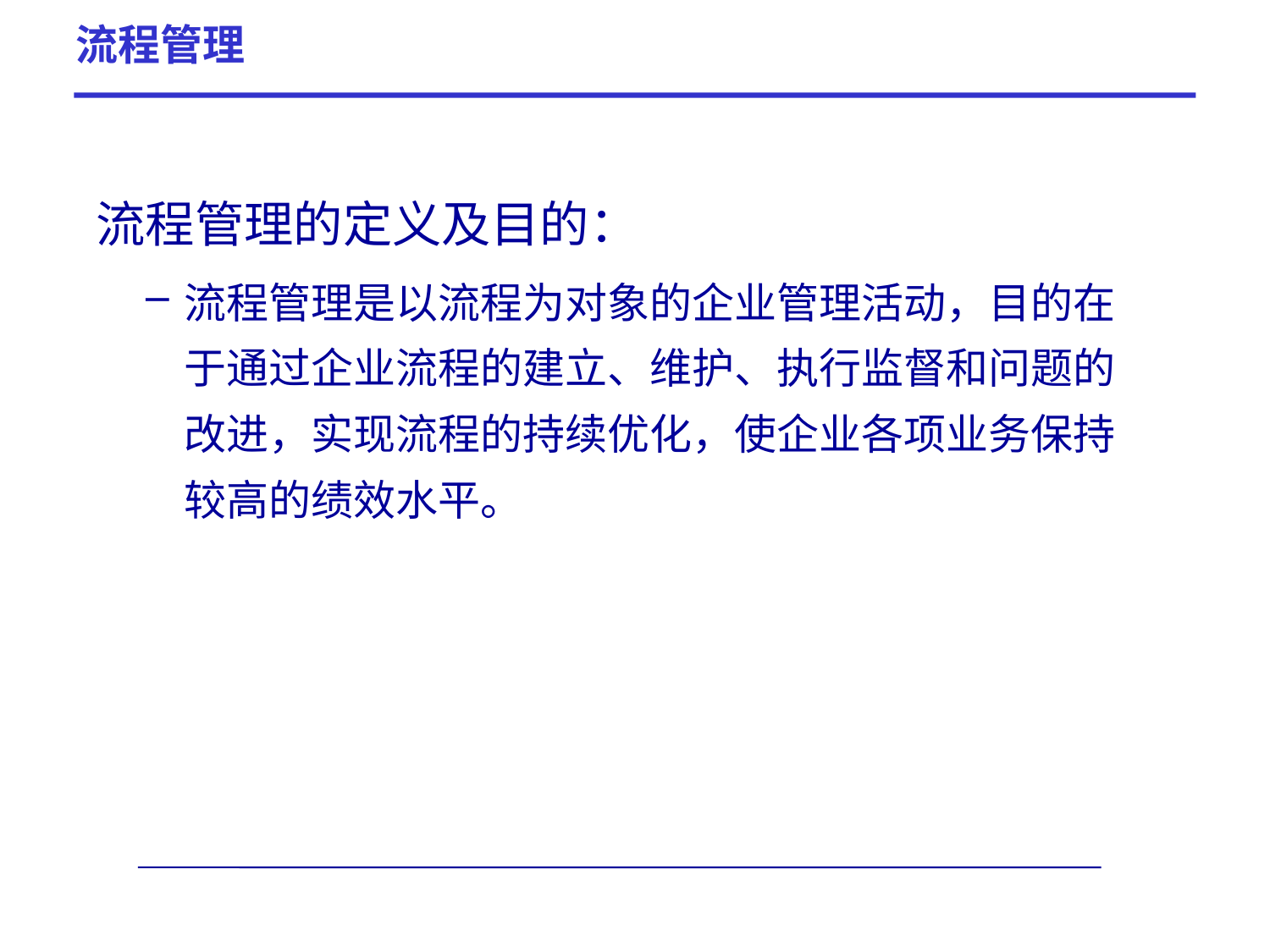

# 流程管理

流程管理的定义及目的：
流程管理是以流程为对象的企业管理活动，目的在于通过企业流程的建立、维护、执行监督和问题的改进，实现流程的持续优化，使企业各项业务保持较高的绩效水平。